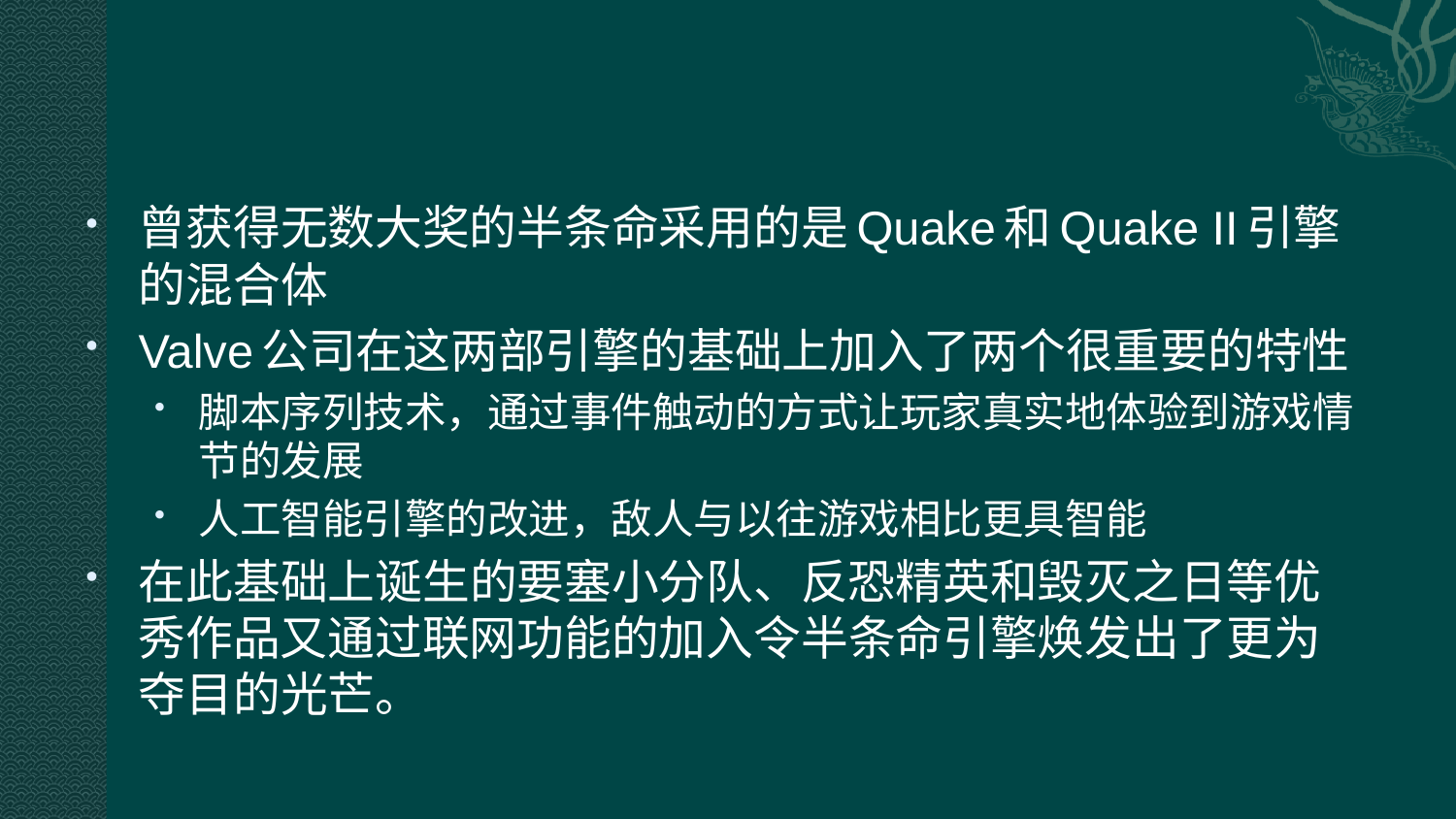

#
曾获得无数大奖的半条命采用的是Quake和Quake II引擎的混合体
Valve公司在这两部引擎的基础上加入了两个很重要的特性
脚本序列技术，通过事件触动的方式让玩家真实地体验到游戏情节的发展
人工智能引擎的改进，敌人与以往游戏相比更具智能
在此基础上诞生的要塞小分队、反恐精英和毁灭之日等优秀作品又通过联网功能的加入令半条命引擎焕发出了更为夺目的光芒。